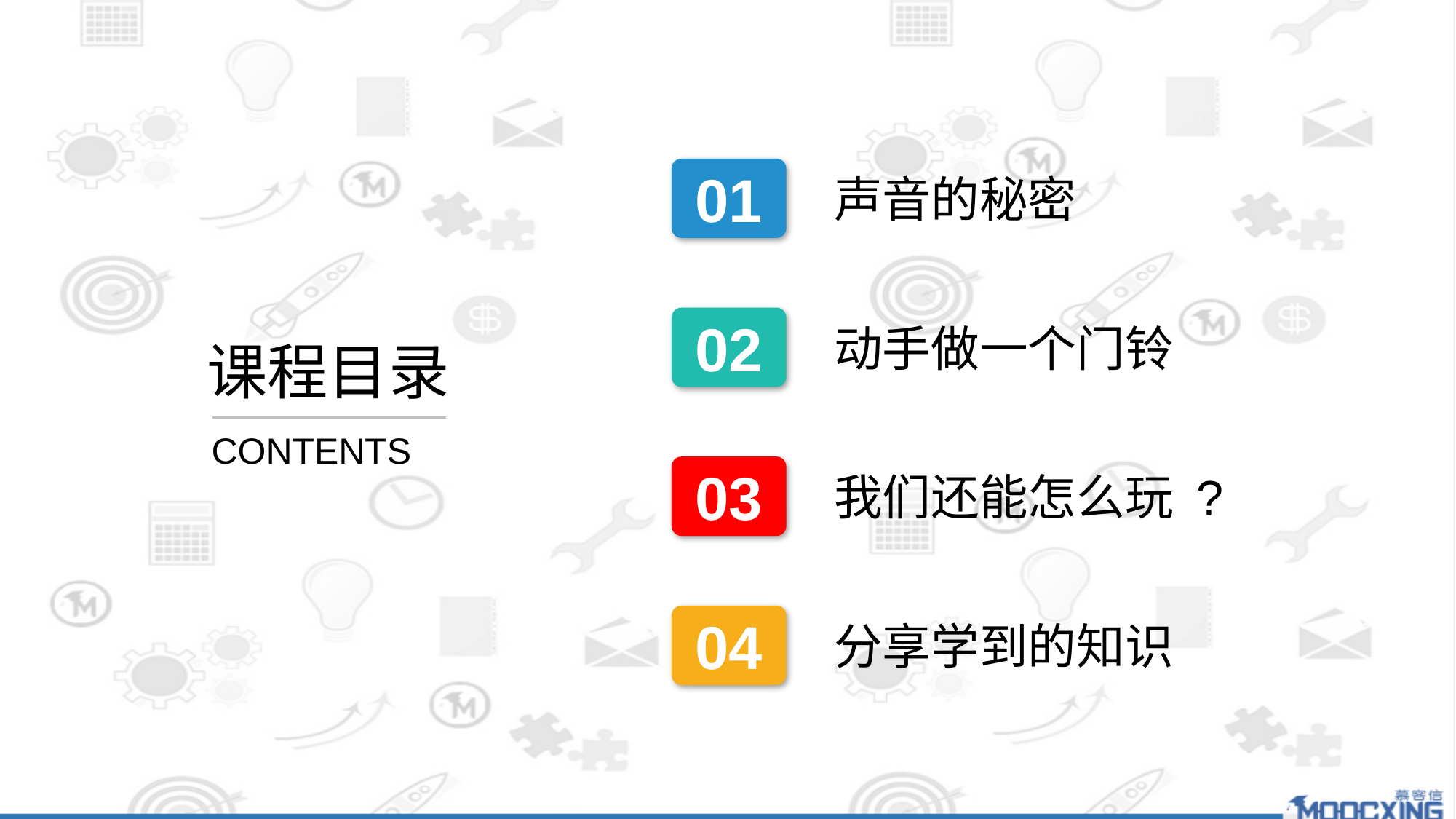

01
声音的秘密
02
动手做一个门铃
课程目录
CONTENTS
03
我们还能怎么玩 ?
04
分享学到的知识